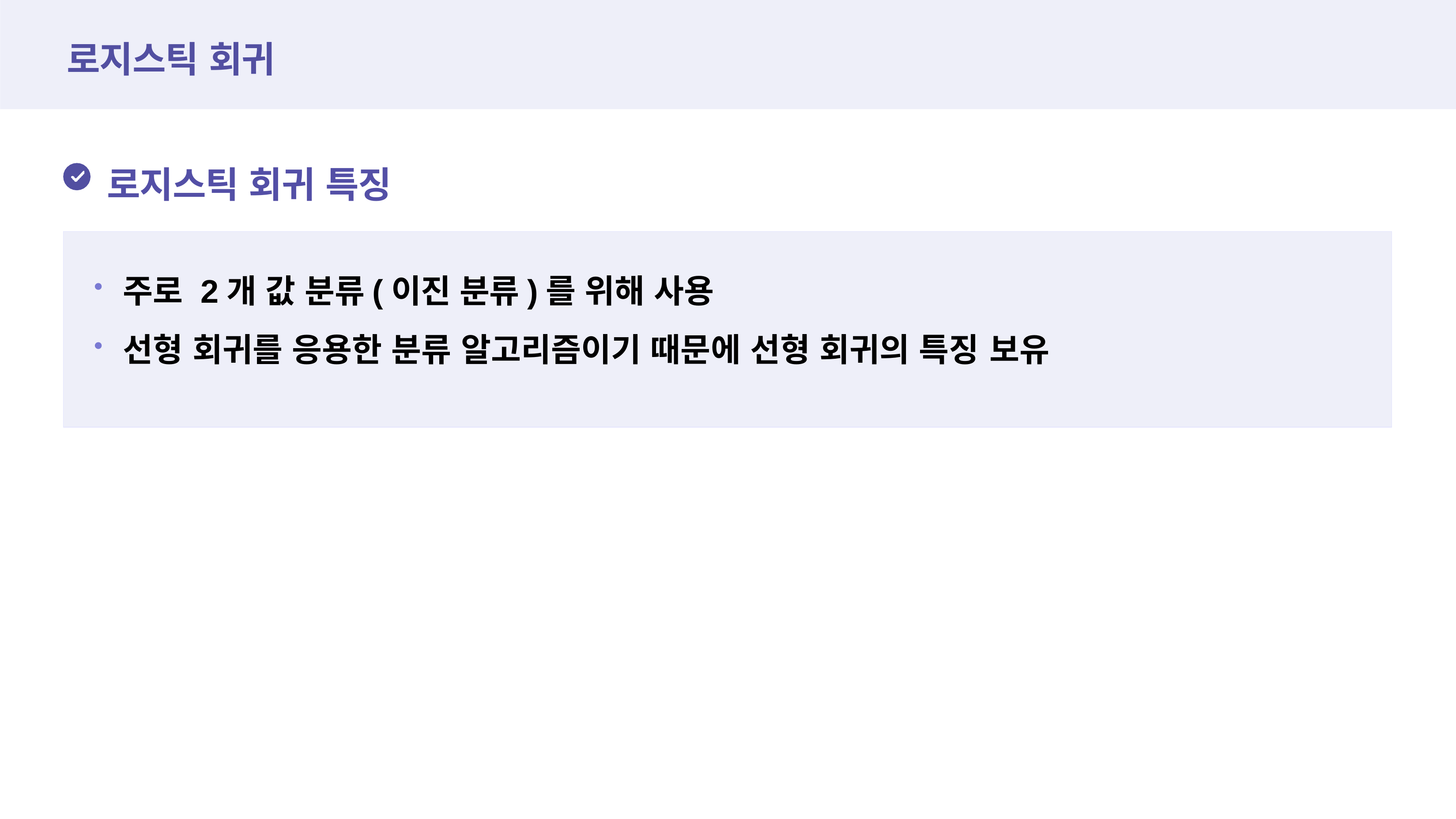

# 로지스틱 회귀
로지스틱 회귀 특징

주로 2개 값 분류(이진 분류)를 위해 사용
선형 회귀를 응용한 분류 알고리즘이기 때문에 선형 회귀의 특징 보유